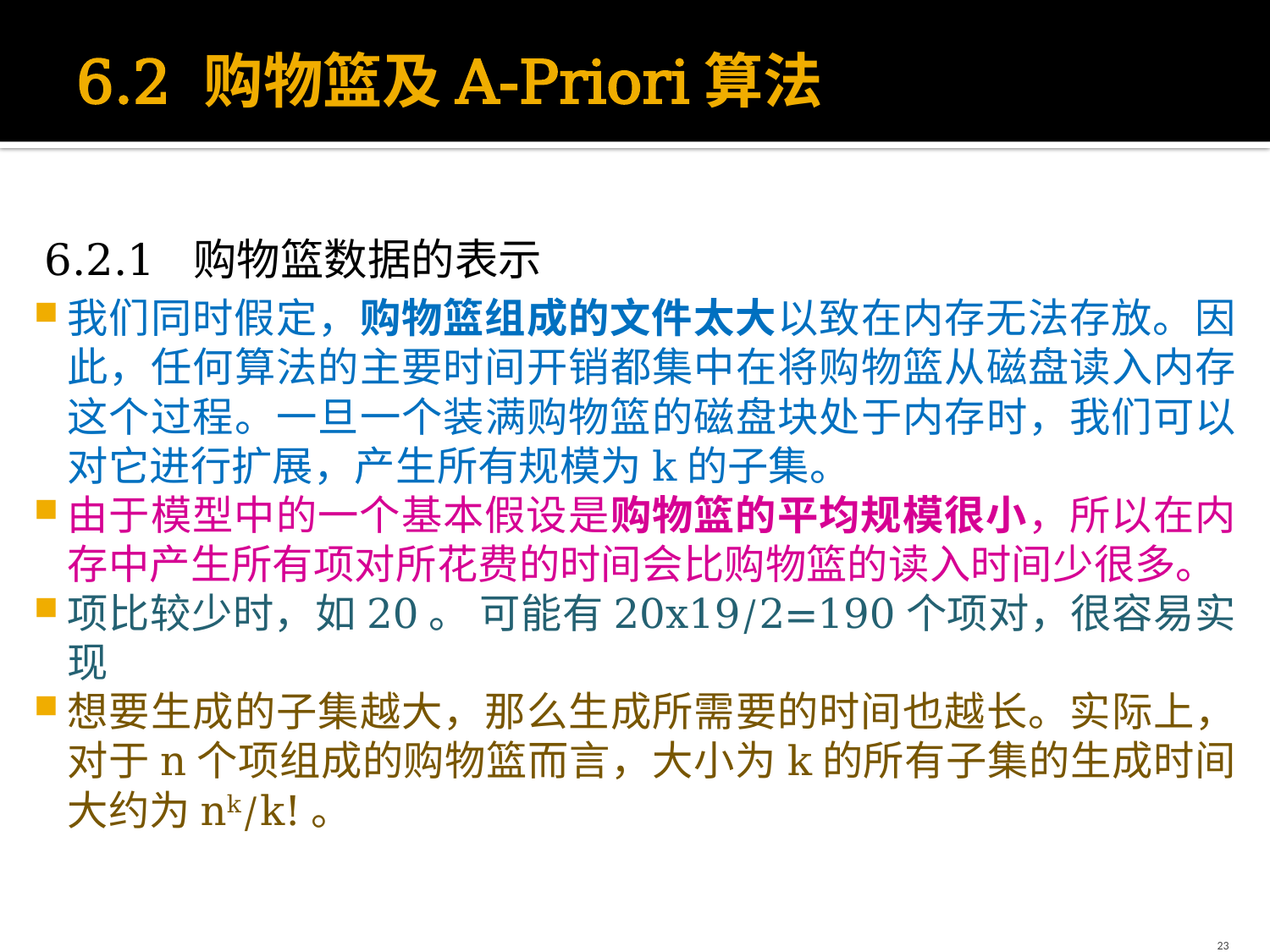

# 6.2 购物篮及A-Priori算法
6.2.1  购物篮数据的表示
我们同时假定，购物篮组成的文件太大以致在内存无法存放。因此，任何算法的主要时间开销都集中在将购物篮从磁盘读入内存这个过程。一旦一个装满购物篮的磁盘块处于内存时，我们可以对它进行扩展，产生所有规模为k的子集。
由于模型中的一个基本假设是购物篮的平均规模很小，所以在内存中产生所有项对所花费的时间会比购物篮的读入时间少很多。
项比较少时，如20。 可能有20x19/2=190个项对，很容易实现
想要生成的子集越大，那么生成所需要的时间也越长。实际上，对于n个项组成的购物篮而言，大小为k的所有子集的生成时间大约为nk/k!。

23